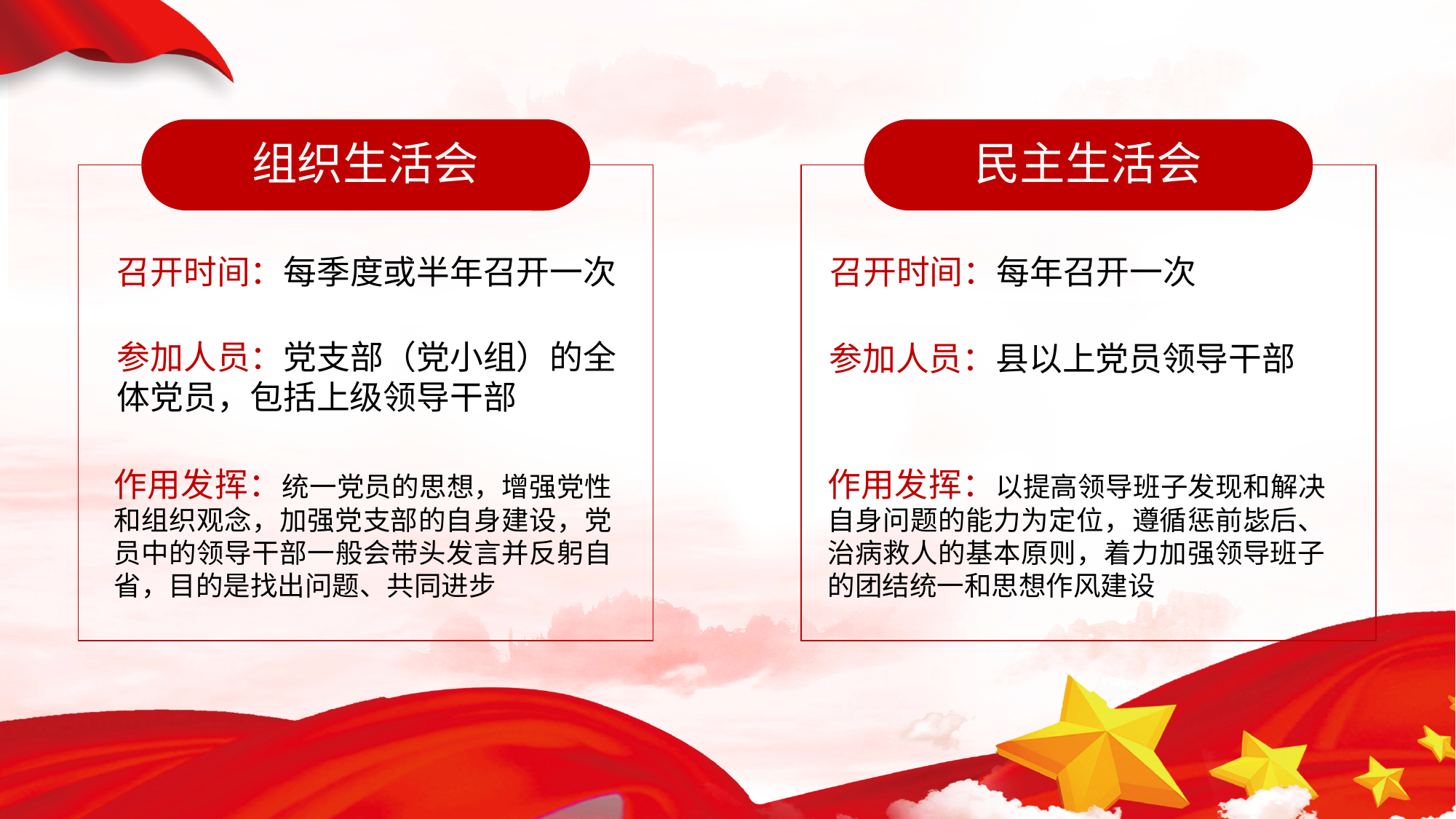

民主生活会

组织生活会

召开时间：每年召开一次
召开时间：每季度或半年召开一次
参加人员：党支部（党小组）的全
体党员，包括上级领导干部
参加人员：县以上党员领导干部
作用发挥：统一党员的思想，增强党性和组织观念，加强党支部的自身建设，党员中的领导干部一般会带头发言并反躬自省，目的是找出问题、共同进步
作用发挥：以提高领导班子发现和解决自身问题的能力为定位，遵循惩前毖后、治病救人的基本原则，着力加强领导班子的团结统一和思想作风建设